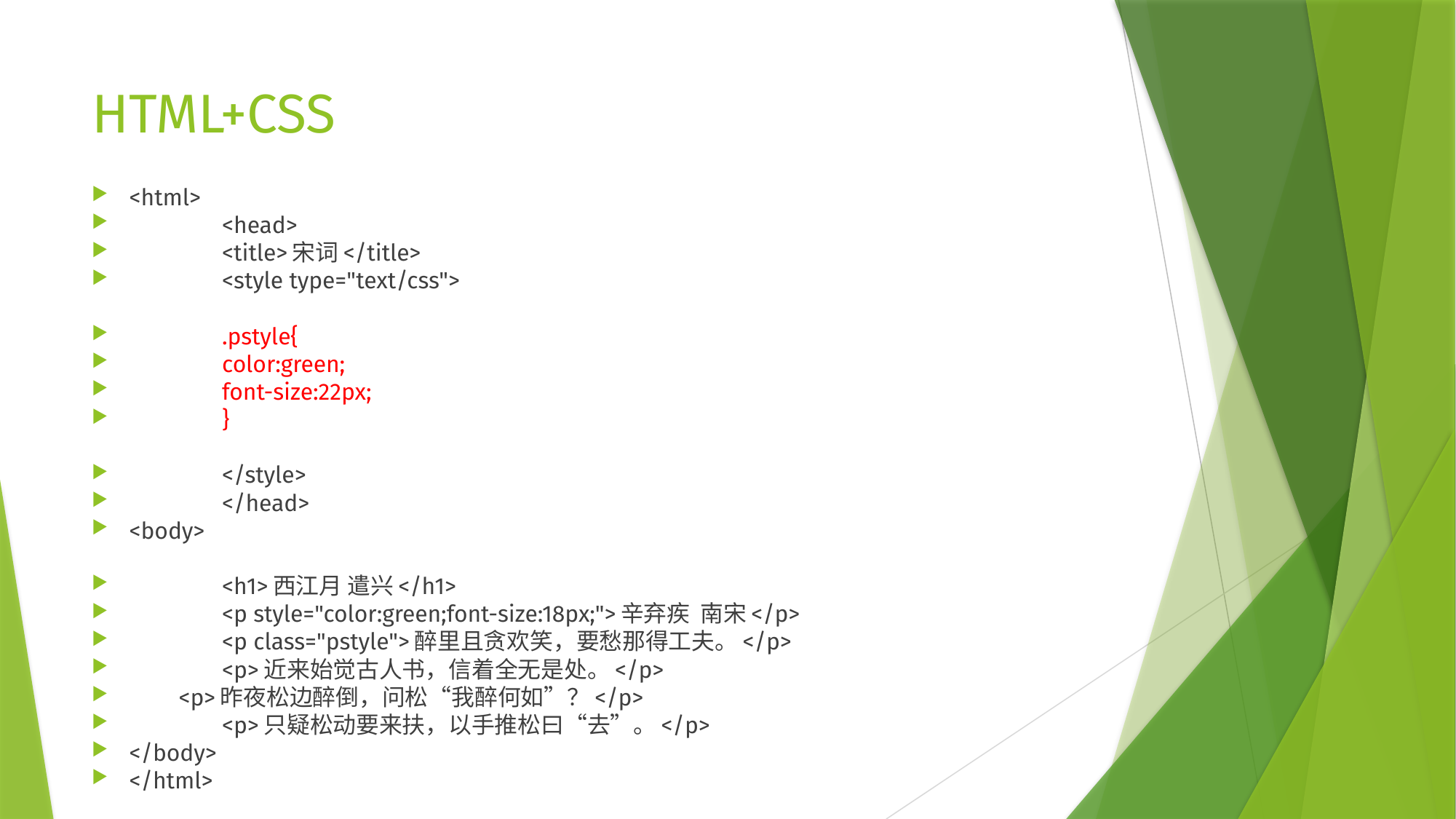

# HTML+CSS
<html>
	<head>
	<title>宋词</title>
	<style type="text/css">

	.pstyle{
		color:green;
		font-size:22px;
		}

	</style>
	</head>
<body>

	<h1>西江月 遣兴</h1>
	<p style="color:green;font-size:18px;">辛弃疾  南宋</p>
	<p class="pstyle">醉里且贪欢笑，要愁那得工夫。</p>
	<p>近来始觉古人书，信着全无是处。</p>
        <p>昨夜松边醉倒，问松“我醉何如”？</p>
	<p>只疑松动要来扶，以手推松曰“去”。</p>
</body>
</html>